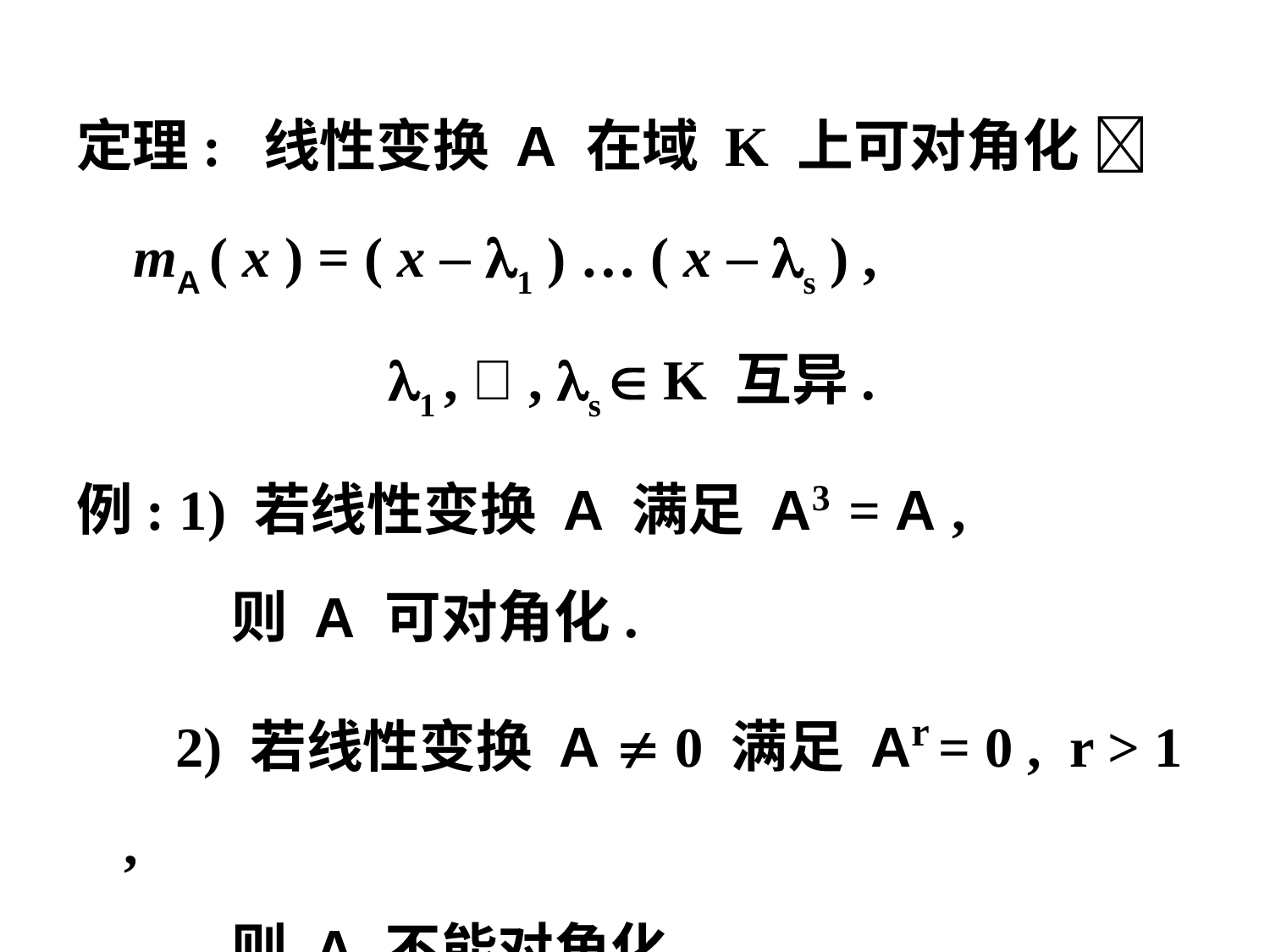

定理:  线性变换 A 在域 K 上可对角化 ⇔
    mA ( x ) = ( x – λ1 ) … ( x – λs ) ,
                      λ1 , … , λs ∈ K 互异.
例: 1) 若线性变换 A 满足 A3  = A ,
           则 A 可对角化.
       2) 若线性变换 A ≠ 0 满足 Ar = 0 ,  r > 1 ,
           则 A 不能对角化.